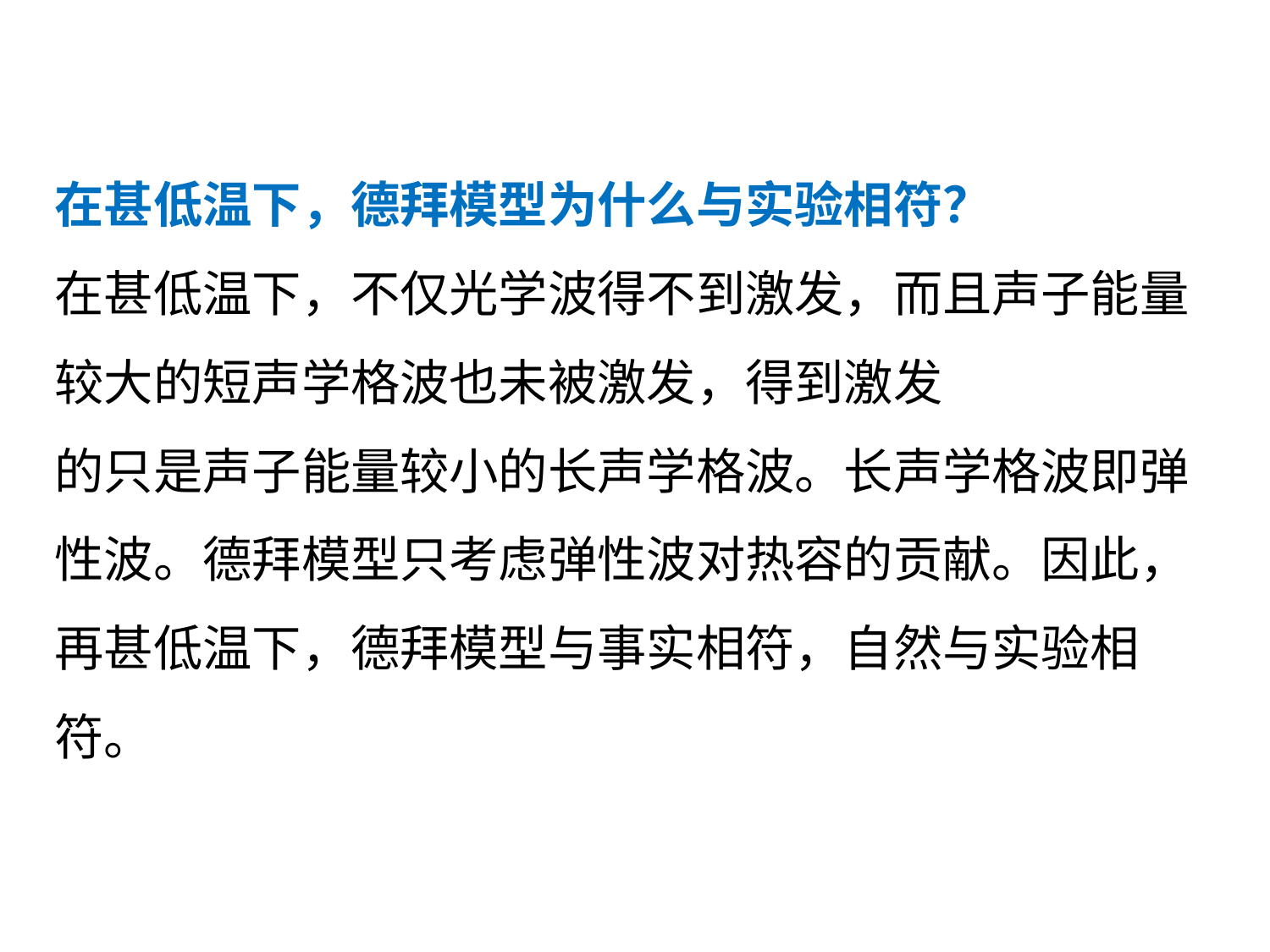

在甚低温下，德拜模型为什么与实验相符？
在甚低温下，不仅光学波得不到激发，而且声子能量较大的短声学格波也未被激发，得到激发
的只是声子能量较小的长声学格波。长声学格波即弹性波。德拜模型只考虑弹性波对热容的贡献。因此，
再甚低温下，德拜模型与事实相符，自然与实验相符。